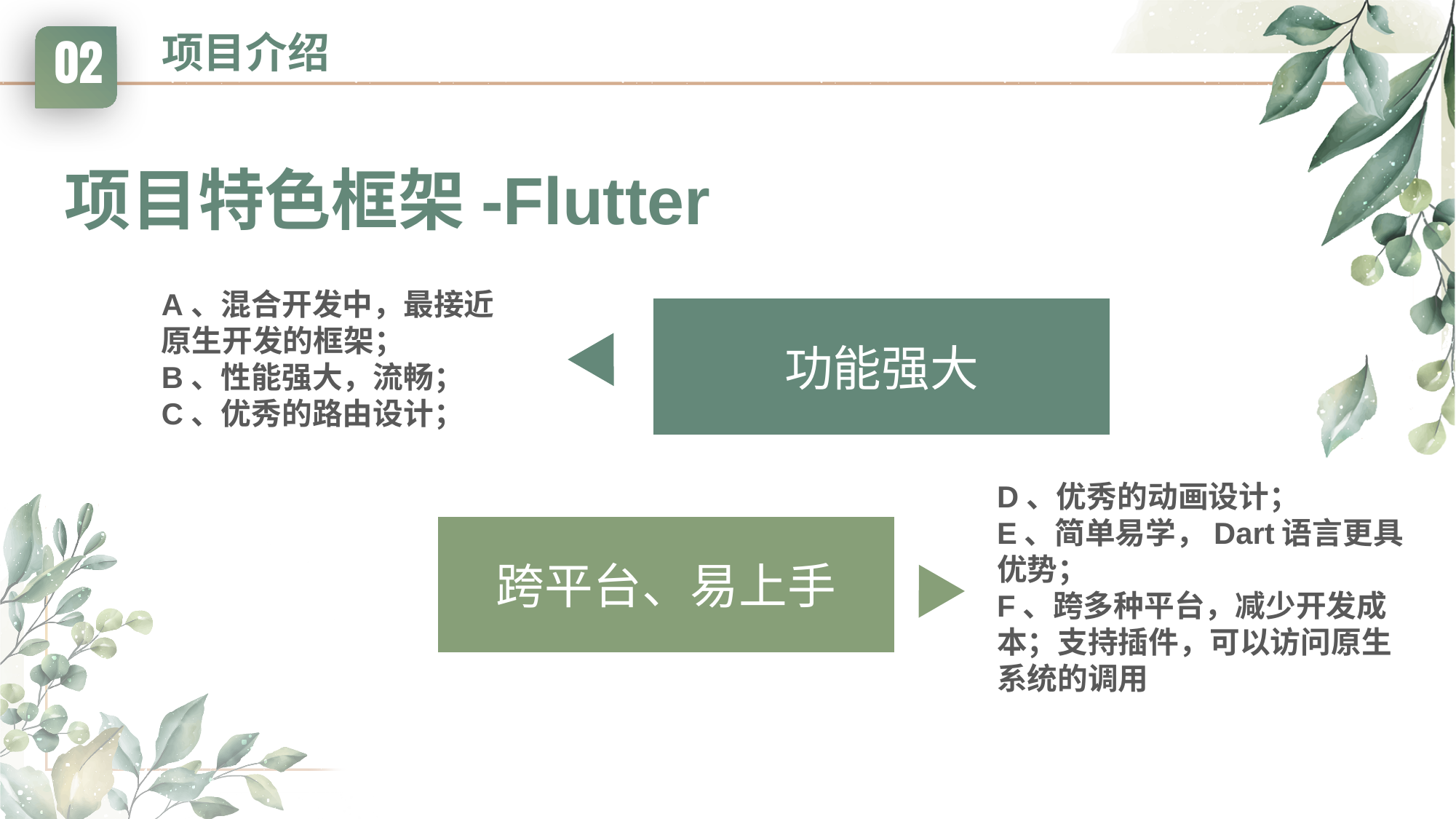

# 项目介绍
02
项目特色框架-Flutter
A、混合开发中，最接近原生开发的框架；
B、性能强大，流畅；
C、优秀的路由设计；

功能强大

D、优秀的动画设计；
E、简单易学，Dart语言更具优势；
F、跨多种平台，减少开发成本；支持插件，可以访问原生系统的调用
跨平台、易上手